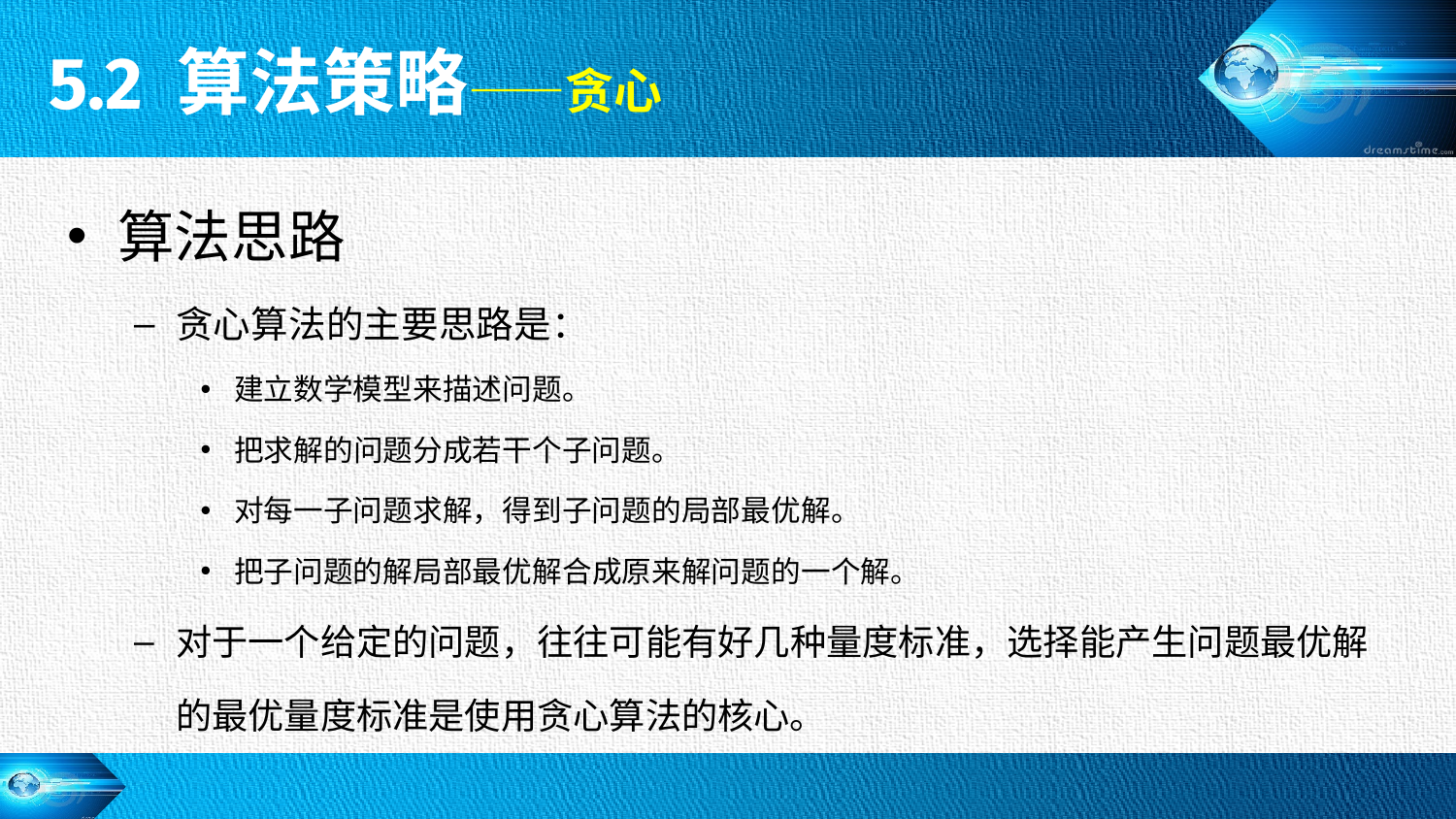

5.2 算法策略——贪心
算法思路
贪心算法的主要思路是：
建立数学模型来描述问题。
把求解的问题分成若干个子问题。
对每一子问题求解，得到子问题的局部最优解。
把子问题的解局部最优解合成原来解问题的一个解。
对于一个给定的问题，往往可能有好几种量度标准，选择能产生问题最优解的最优量度标准是使用贪心算法的核心。